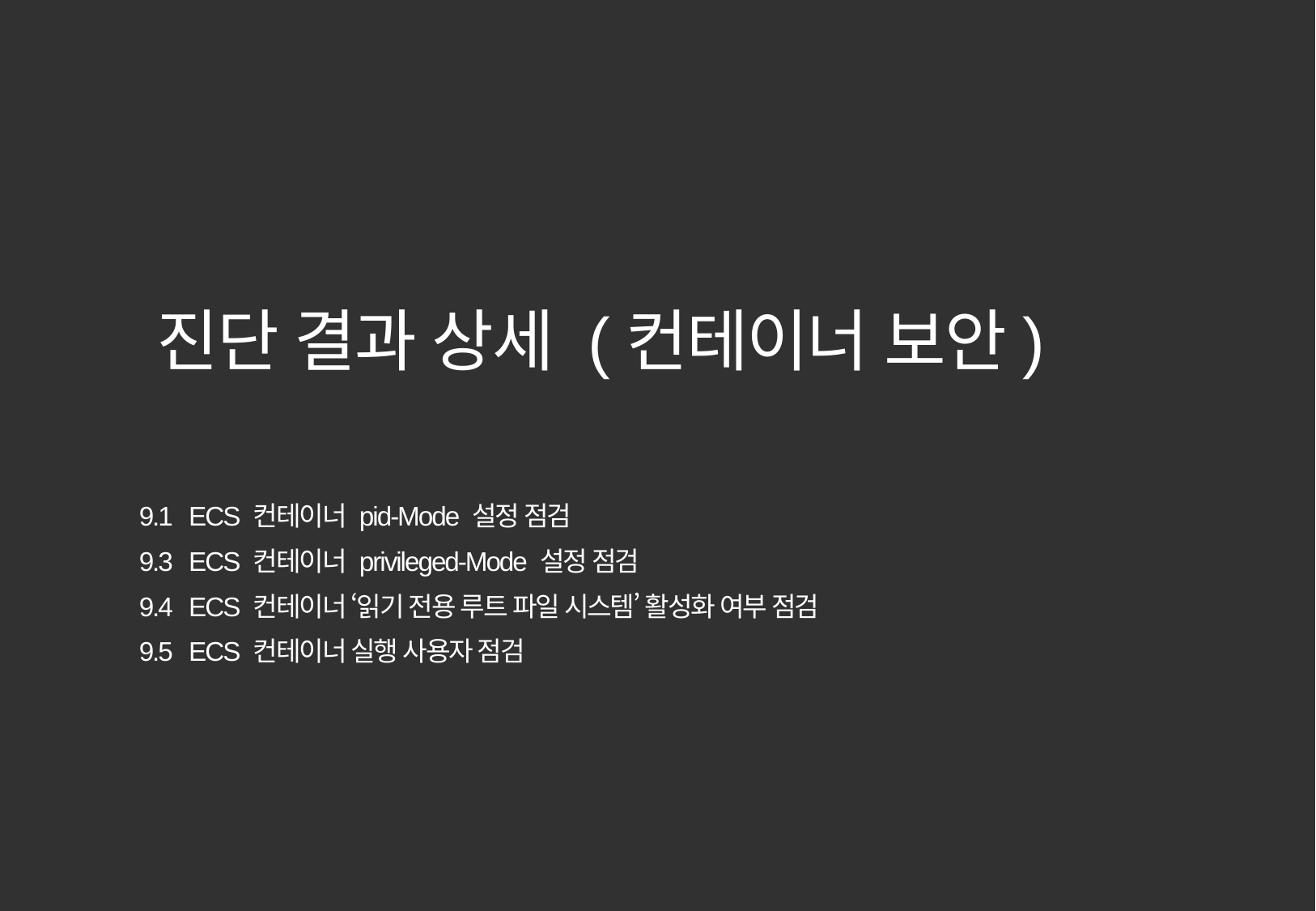

진단 결과 상세 (컨테이너 보안)
9.1   ECS 컨테이너 pid-Mode 설정 점검
9.3   ECS 컨테이너 privileged-Mode 설정 점검
9.4   ECS 컨테이너 ‘읽기 전용 루트 파일 시스템’ 활성화 여부 점검
9.5   ECS 컨테이너 실행 사용자 점검